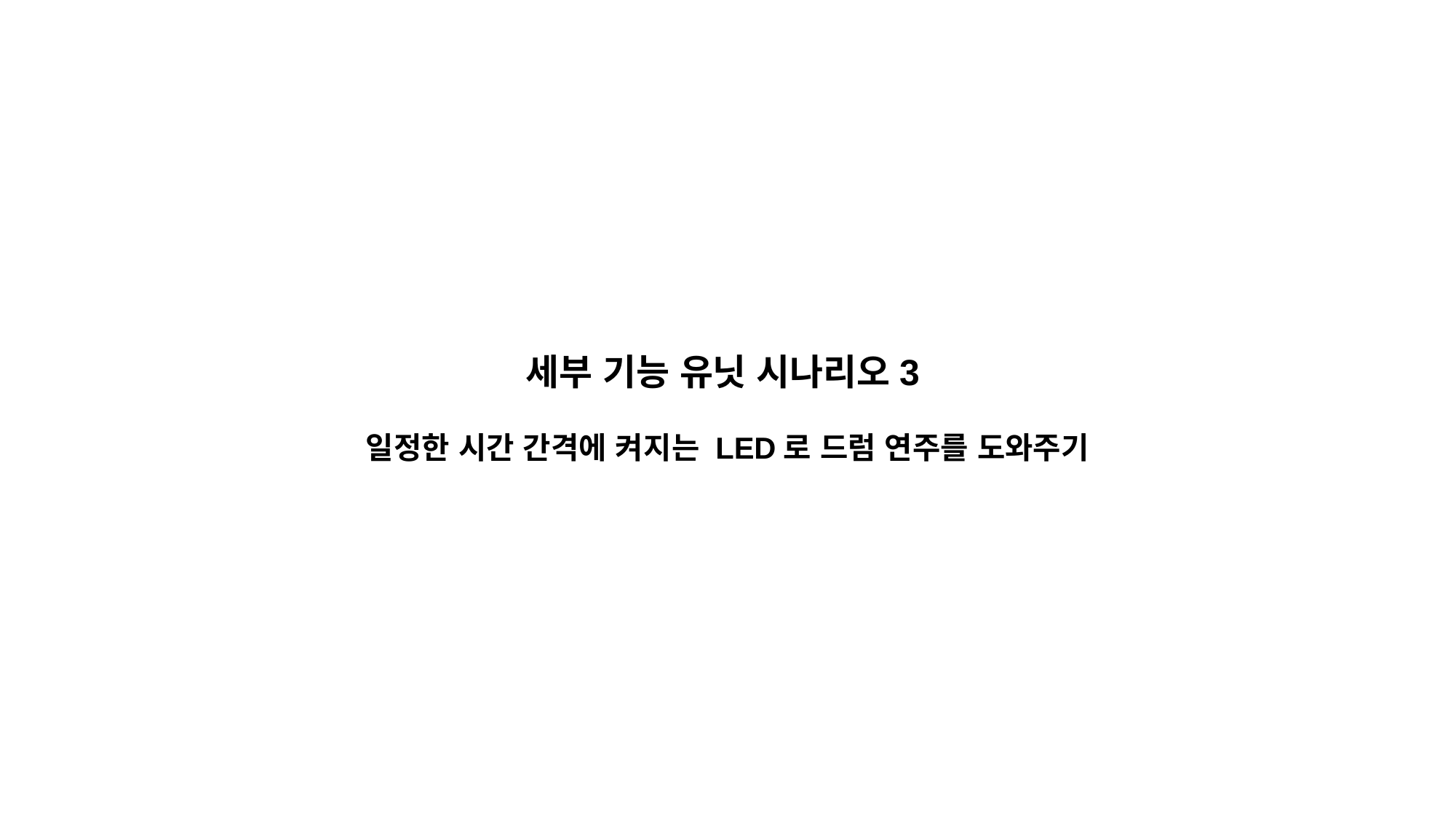

# 세부 기능 유닛 시나리오3 일정한 시간 간격에 켜지는 LED로 드럼 연주를 도와주기